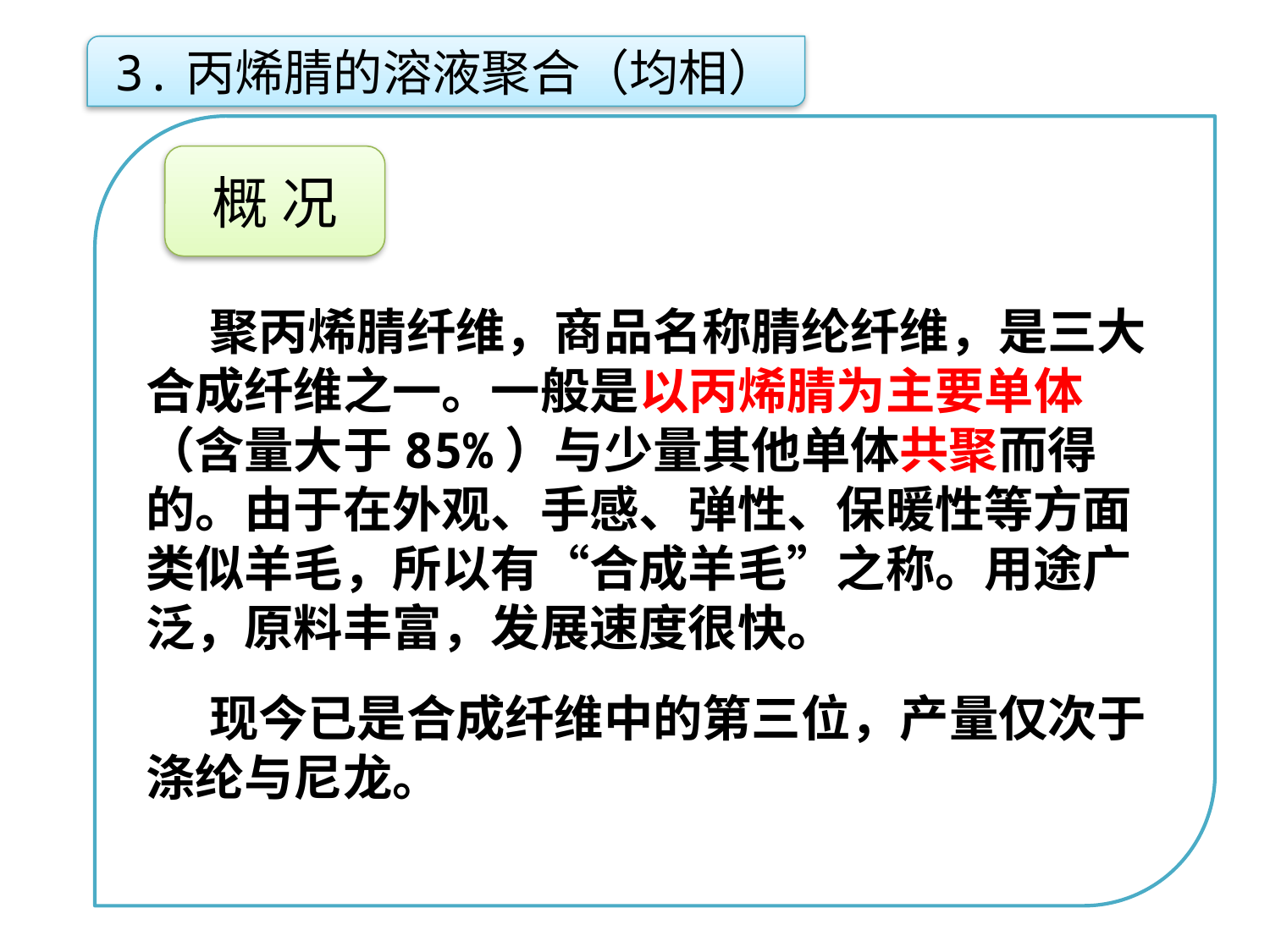

3.丙烯腈的溶液聚合（均相）

聚丙烯腈纤维，商品名称腈纶纤维，是三大合成纤维之一。一般是以丙烯腈为主要单体（含量大于85%）与少量其他单体共聚而得的。由于在外观、手感、弹性、保暖性等方面类似羊毛，所以有“合成羊毛”之称。用途广泛，原料丰富，发展速度很快。
现今已是合成纤维中的第三位，产量仅次于涤纶与尼龙。
概 况
点击添加文本
点击添加文本
点击添加文本
点击添加文本